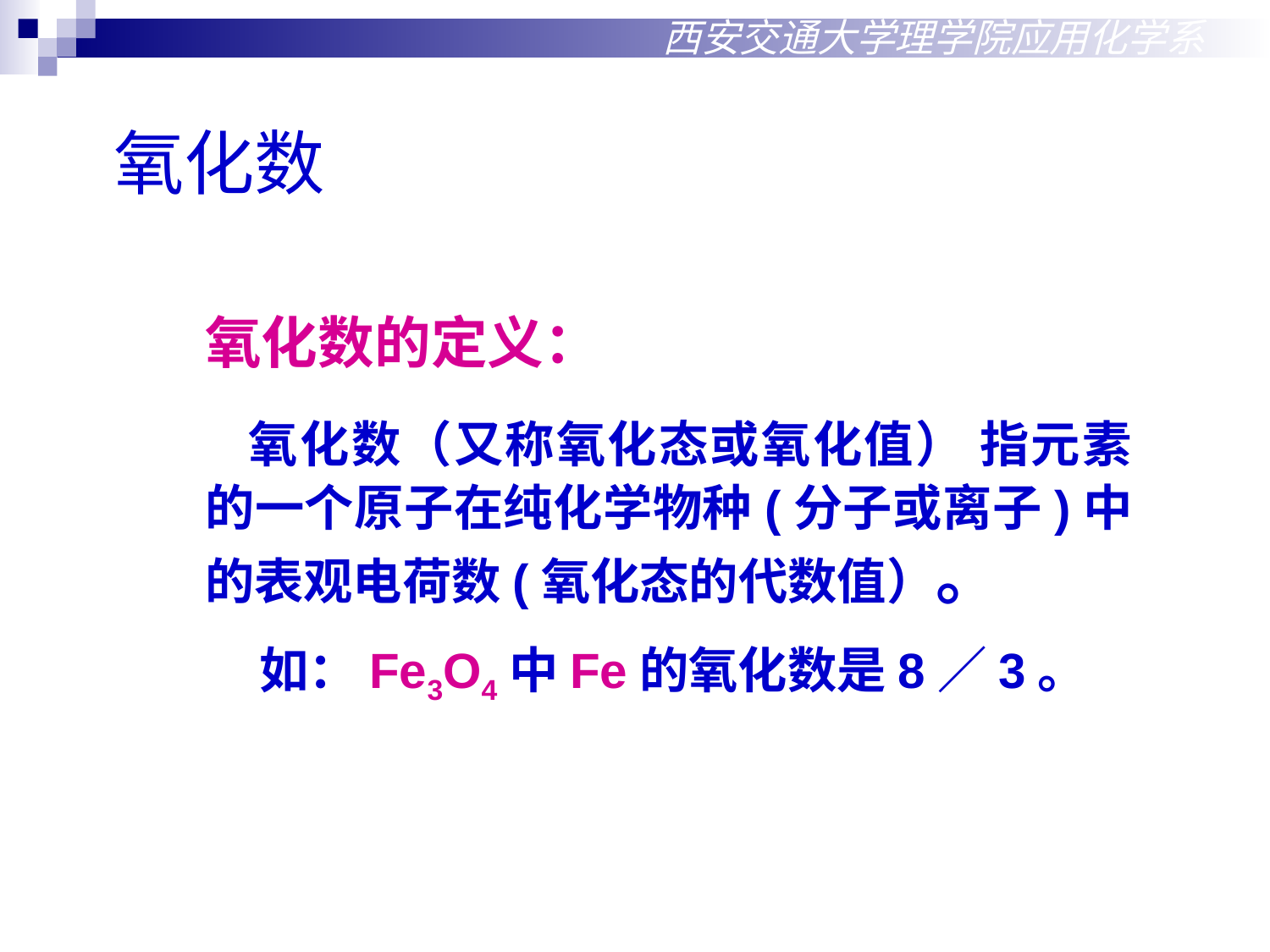

西安交通大学理学院应用化学系
氧化数
	氧化数的定义：
    氧化数（又称氧化态或氧化值） 指元素的一个原子在纯化学物种(分子或离子)中的表观电荷数(氧化态的代数值）。
      如：Fe3O4中Fe的氧化数是8／3。